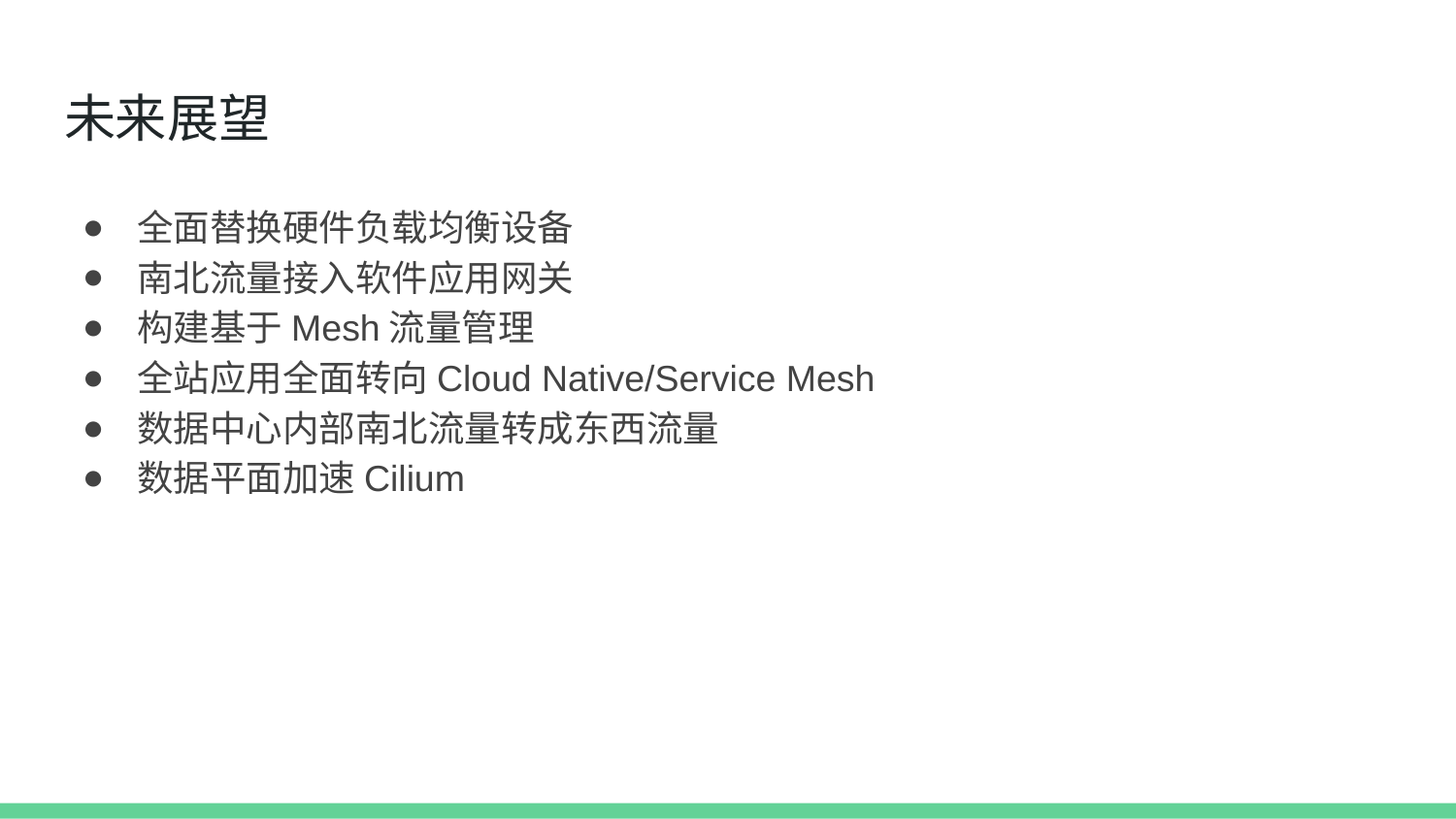

# 未来展望
全面替换硬件负载均衡设备
南北流量接入软件应用网关
构建基于Mesh流量管理
全站应用全面转向Cloud Native/Service Mesh
数据中心内部南北流量转成东西流量
数据平面加速Cilium